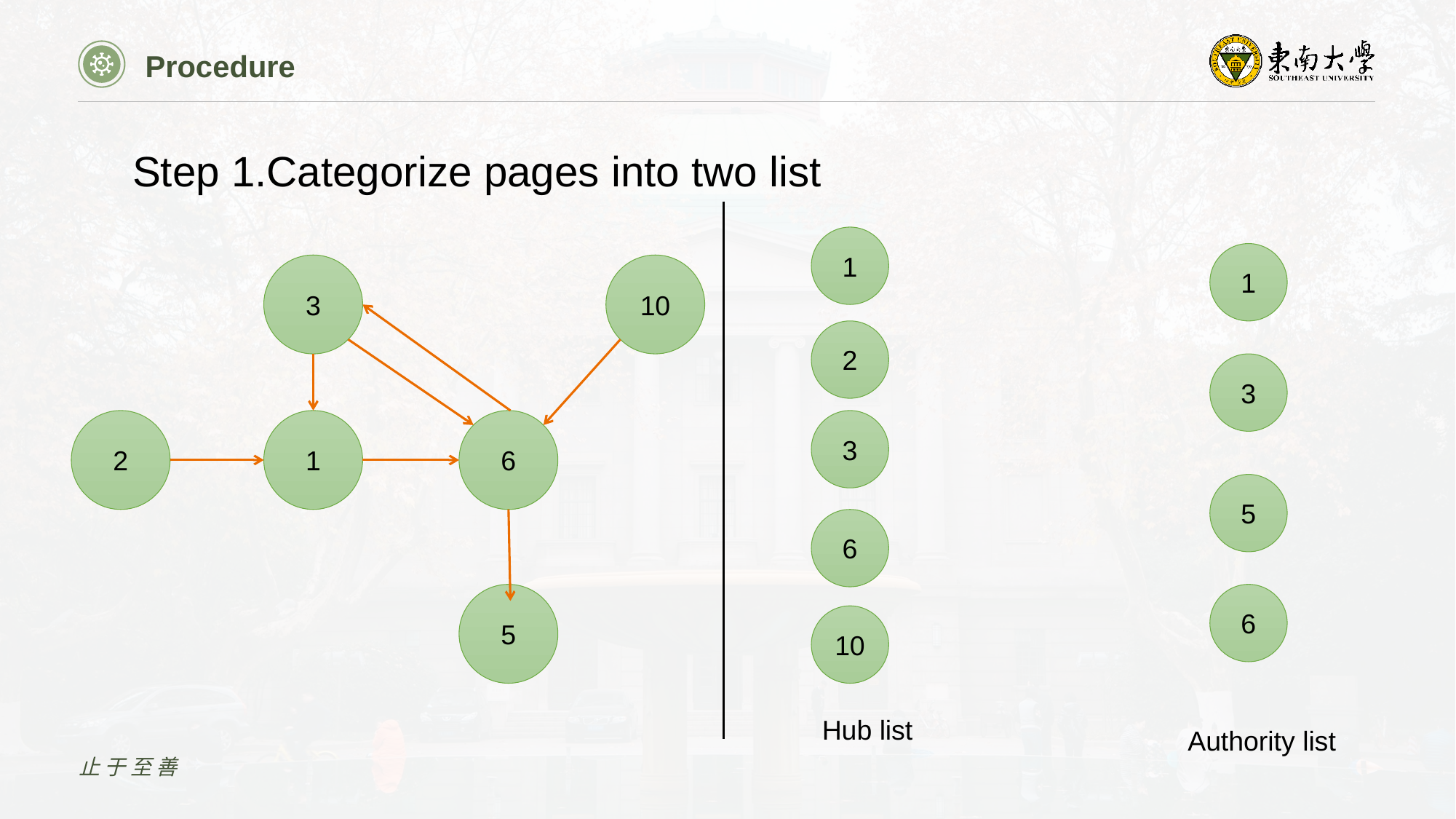

Procedure
Step 1.Categorize pages into two list
1
1
3
10
2
3
2
1
6
3
5
6
5
6
10
Hub list
Authority list
止于至善